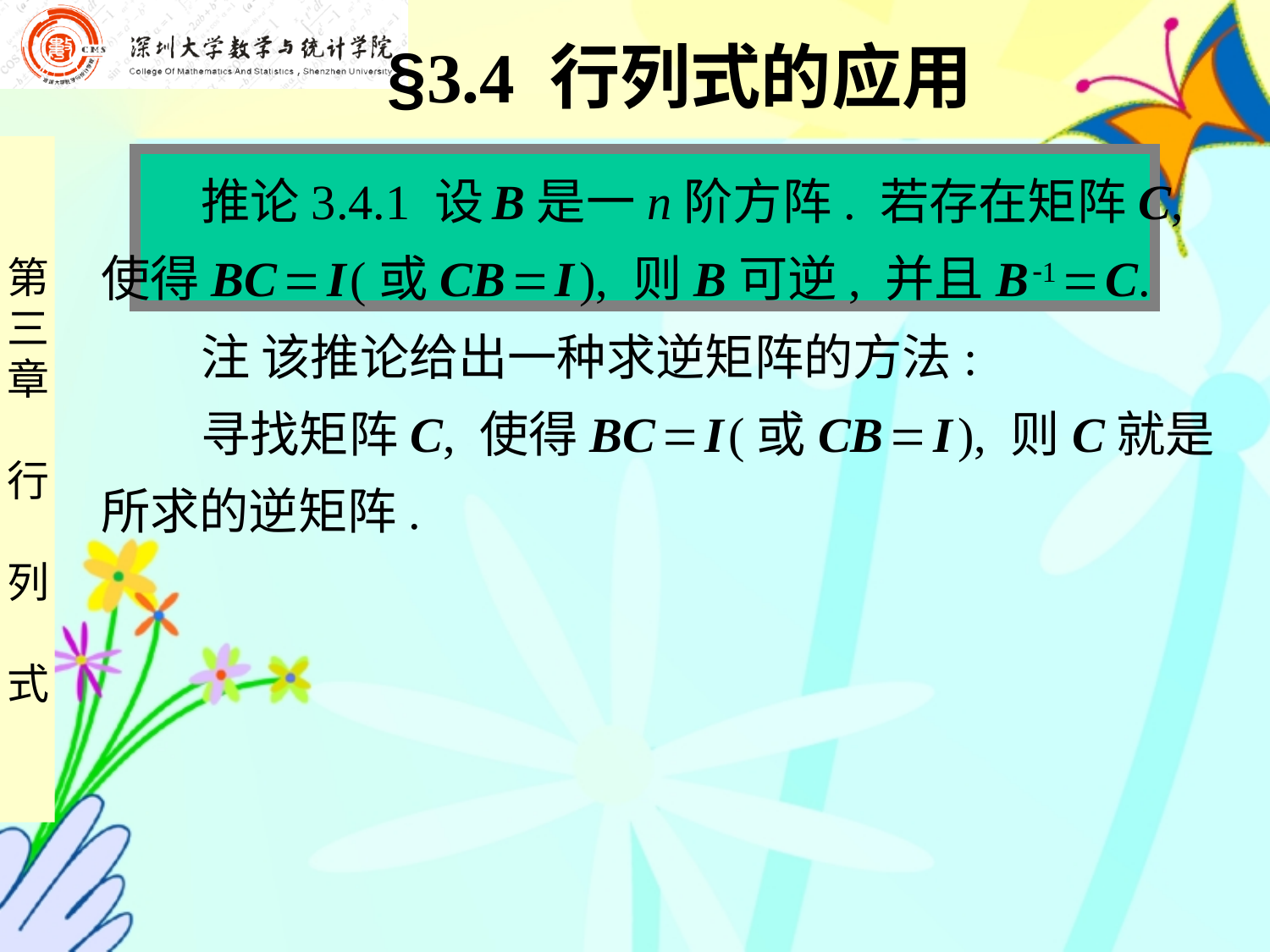

§3.4 行列式的应用
        推论3.4.1 设 B是一n阶方阵. 若存在矩阵C,
使得BC = I (或CB = I ), 则B可逆, 并且B −1 = C.
        注 该推论给出一种求逆矩阵的方法:
        寻找矩阵C, 使得BC = I (或CB = I ), 则C就是
所求的逆矩阵.